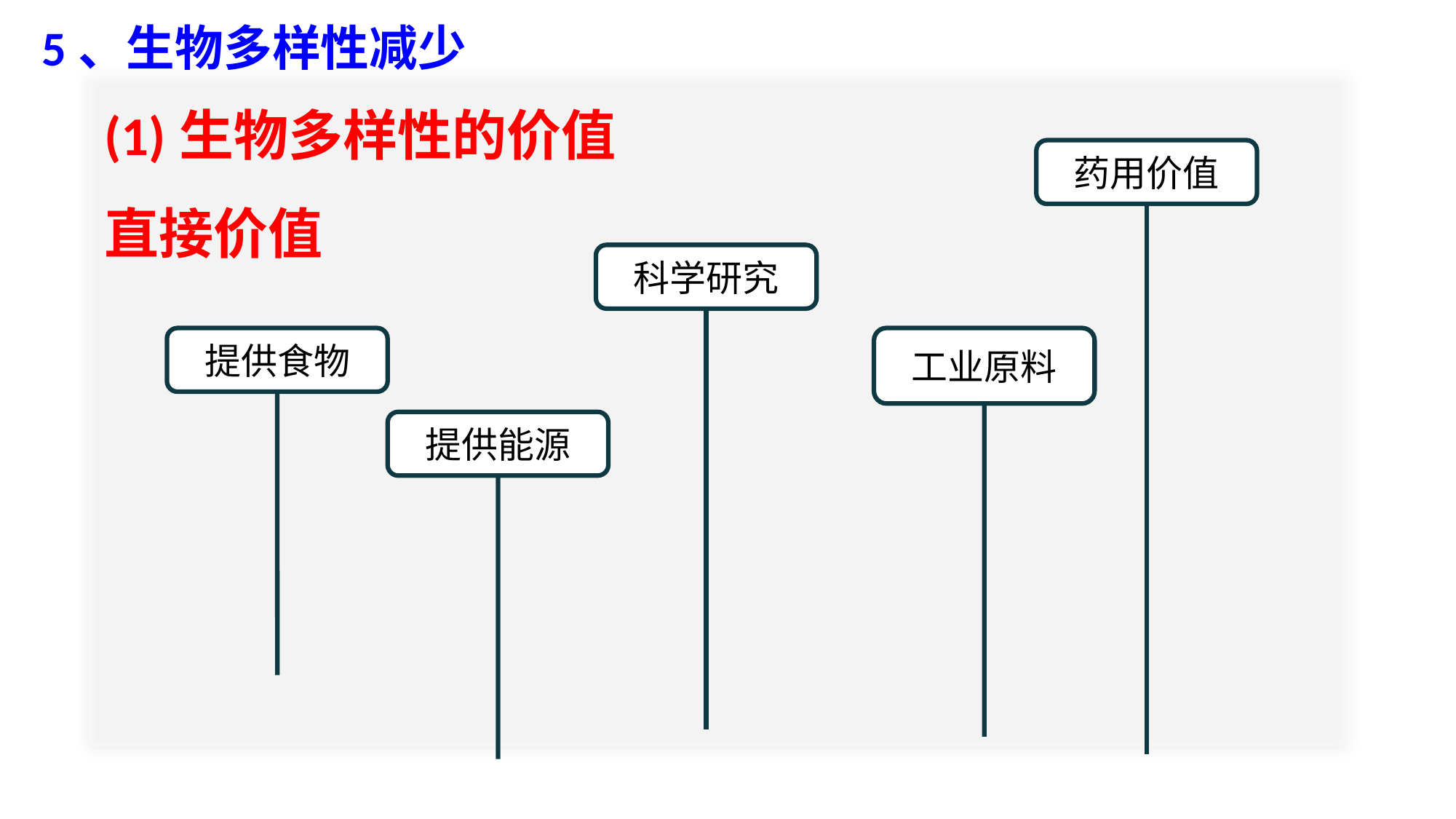

5、生物多样性减少
(1)生物多样性的价值
直接价值

药用价值
科学研究
提供食物
工业原料
提供能源